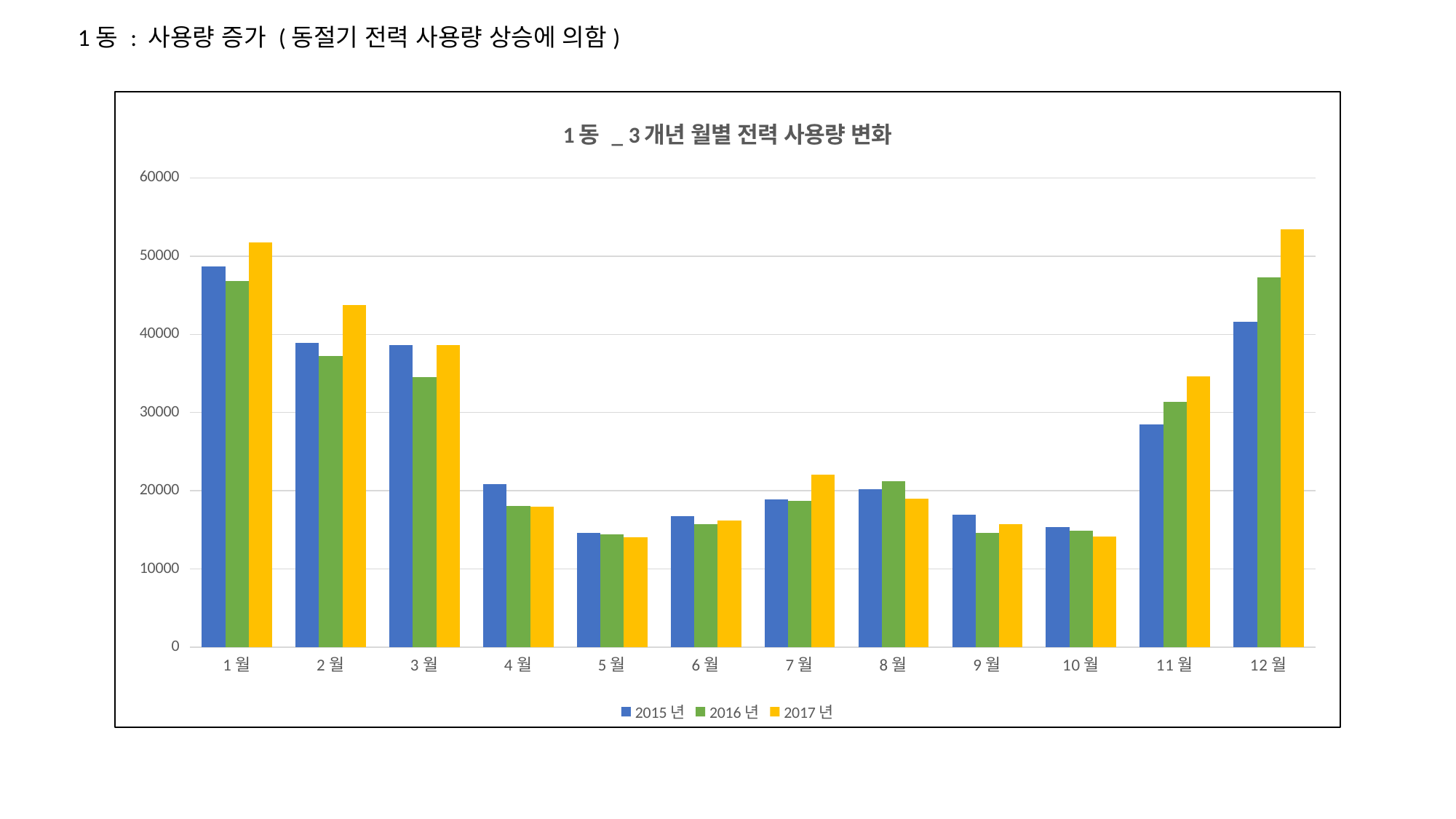

1동 : 사용량 증가 (동절기 전력 사용량 상승에 의함)

### Chart: 1동 _ 3개년 월별 전력 사용량 변화

| Category | 2015년 | 2016년 | 2017년 |
|---|---|---|---|
| 1월 | 48707.54823375 | 46819.54283371 | 51718.79736037 |
| 2월 | 38881.71211993 | 37204.2677174999 | 43732.41418388 |
| 3월 | 38672.0453799999 | 34517.1102892899 | 38624.05213374 |
| 4월 | 20879.67051281 | 18053.25662401 | 17918.00178949 |
| 5월 | 14609.48717949 | 14388.47169262 | 14039.4614694099 |
| 6월 | 16732.23291783 | 15781.91668896 | 16187.509169072 |
| 7월 | 18905.05494506 | 18705.142565053 | 22032.809580277 |
| 8월 | 20161.9915966399 | 21222.70901618 | 19037.6641637447 |
| 9월 | 16916.78571428 | 14620.422893982 | 15690.3007200312 |
| 10월 | 15371.35714285 | 14863.11941049 | 14145.8346850209 |
| 11월 | 28439.53804982 | 31407.37847626 | 34605.6979790242 |
| 12월 | 41638.2844956599 | 47249.5420582699 | 53434.4268769067 |